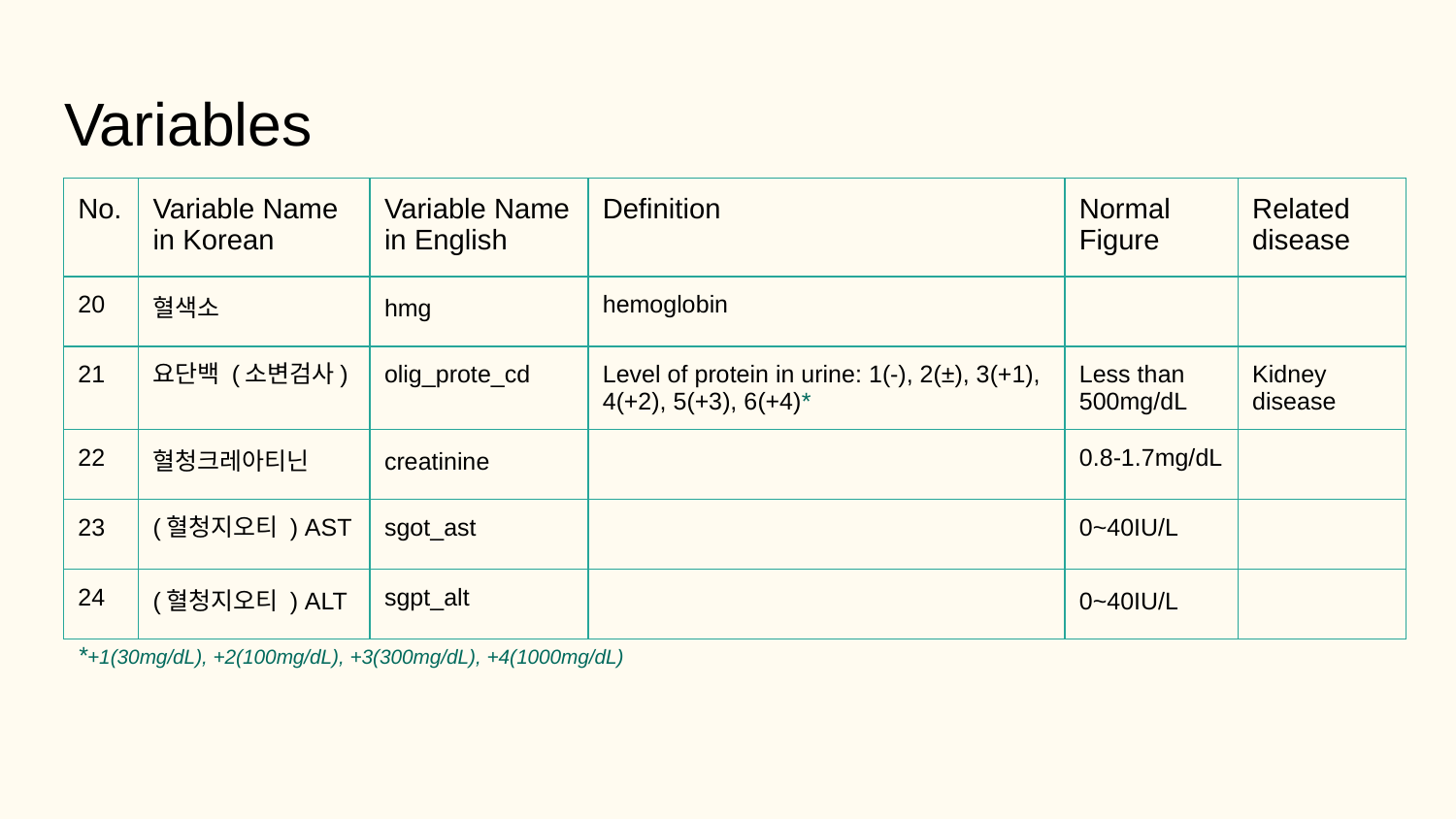

# Variables
| No. | Variable Name in Korean | Variable Name in English | Definition | Normal Figure | Related disease |
| --- | --- | --- | --- | --- | --- |
| 20 | 혈색소 | hmg | hemoglobin |  |  |
| 21 | 요단백 (소변검사) | olig\_prote\_cd | Level of protein in urine: 1(-), 2(±), 3(+1), 4(+2), 5(+3), 6(+4)\* | Less than 500mg/dL | Kidney disease |
| 22 | 혈청크레아티닌 | creatinine |  | 0.8-1.7mg/dL |  |
| 23 | (혈청지오티 ) AST | sgot\_ast | ­ | 0~40IU/L |  |
| 24 | (혈청지오티 ) ALT | sgpt\_alt |  | 0~40IU/L |  |
*+1(30mg/dL), +2(100mg/dL), +3(300mg/dL), +4(1000mg/dL)